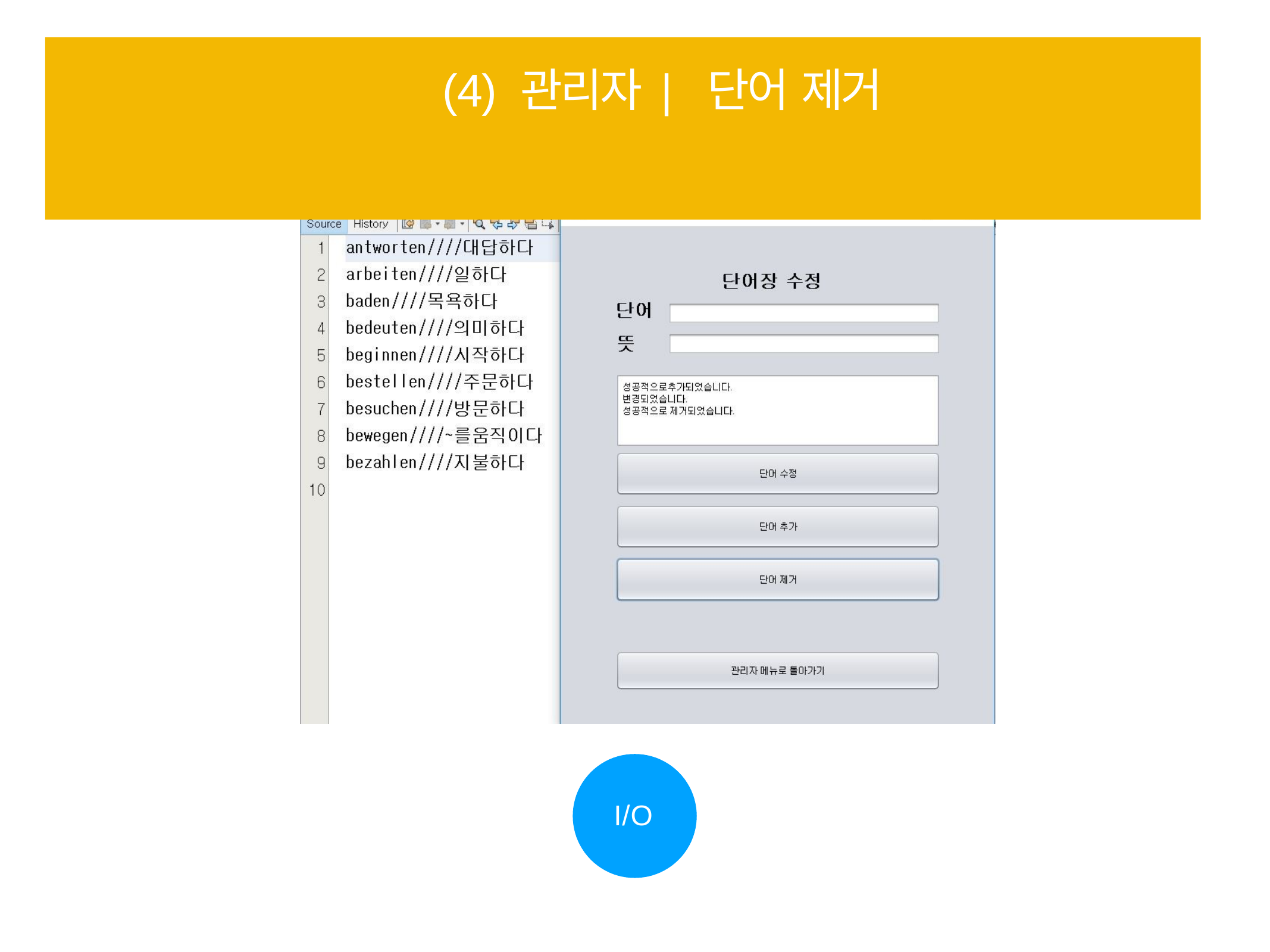

# (4) 관리자 | 단어 제거

I/O